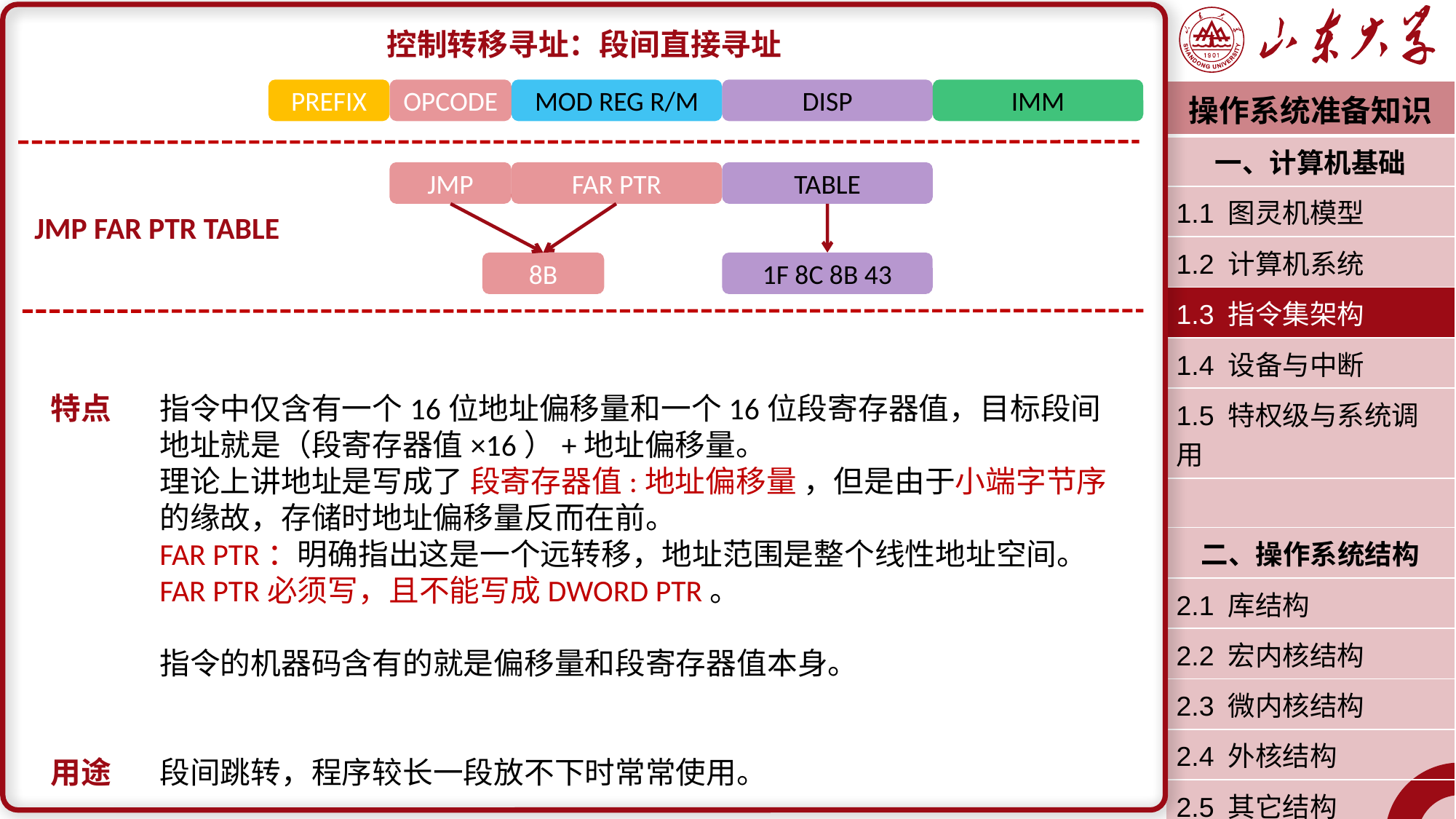

控制转移寻址：段间直接寻址

特点	指令中仅含有一个16位地址偏移量和一个16位段寄存器值，目标段间
	地址就是（段寄存器值×16）+地址偏移量。
	理论上讲地址是写成了 段寄存器值:地址偏移量 ，但是由于小端字节序	的缘故，存储时地址偏移量反而在前。
	FAR PTR：明确指出这是一个远转移，地址范围是整个线性地址空间。
	FAR PTR必须写，且不能写成DWORD PTR。

	指令的机器码含有的就是偏移量和段寄存器值本身。

用途	段间跳转，程序较长一段放不下时常常使用。
PREFIX
OPCODE
MOD REG R/M
DISP
IMM
| 操作系统准备知识 |
| --- |
| 一、计算机基础 |
| 1.1 图灵机模型 |
| 1.2 计算机系统 |
| 1.3 指令集架构 |
| 1.4 设备与中断 |
| 1.5 特权级与系统调用 |
|  |
| 二、操作系统结构 |
| 2.1 库结构 |
| 2.2 宏内核结构 |
| 2.3 微内核结构 |
| 2.4 外核结构 |
| 2.5 其它结构 |
| 潘润宇 2023.02 |
JMP
FAR PTR
TABLE
JMP FAR PTR TABLE
8B
1F 8C 8B 43